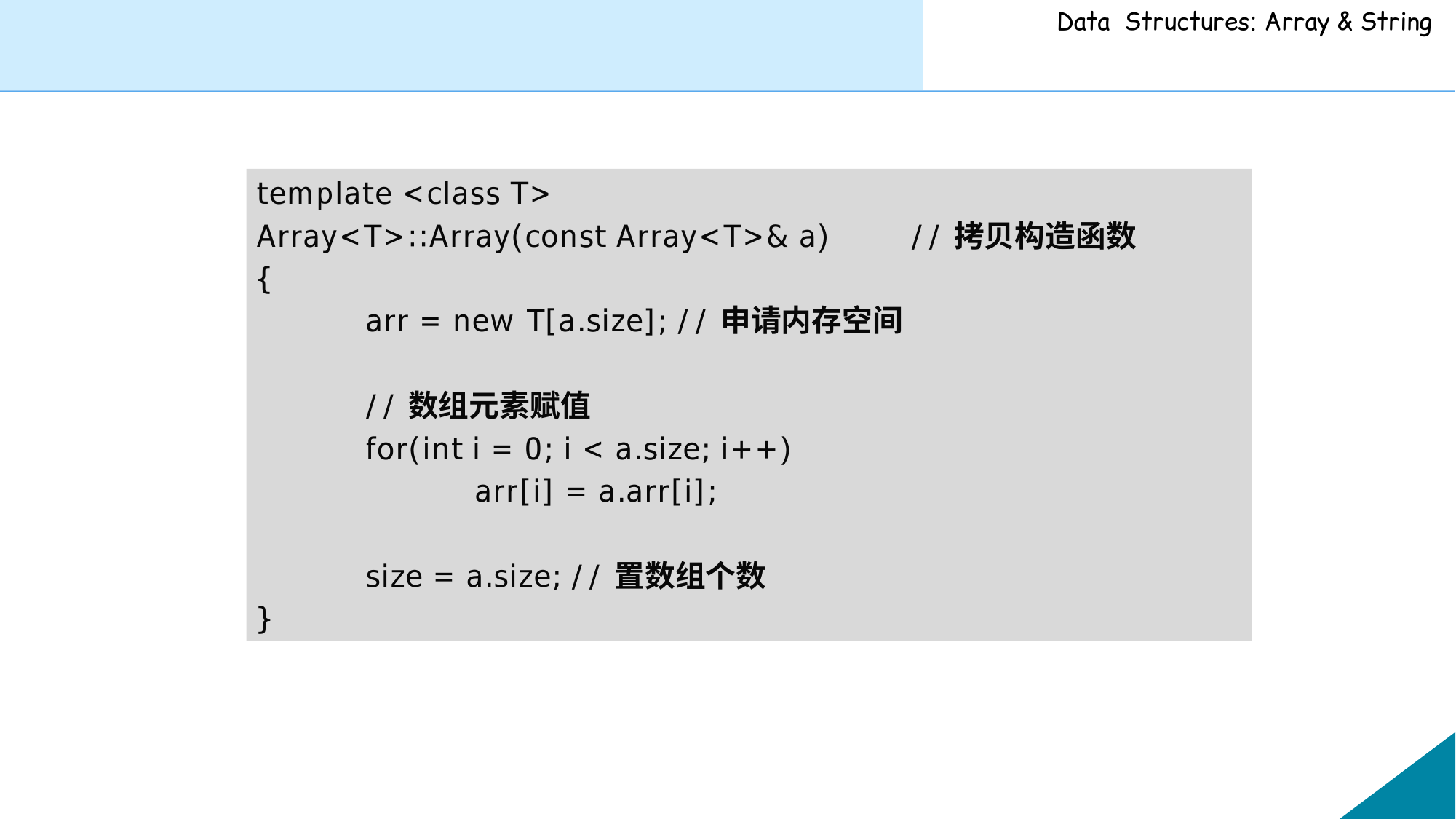

template <class T>
Array<T>::Array(const Array<T>& a)	//拷贝构造函数
{
	arr = new T[a.size]; //申请内存空间

	//数组元素赋值
	for(int i = 0; i < a.size; i++)
		arr[i] = a.arr[i];

	size = a.size; //置数组个数
}